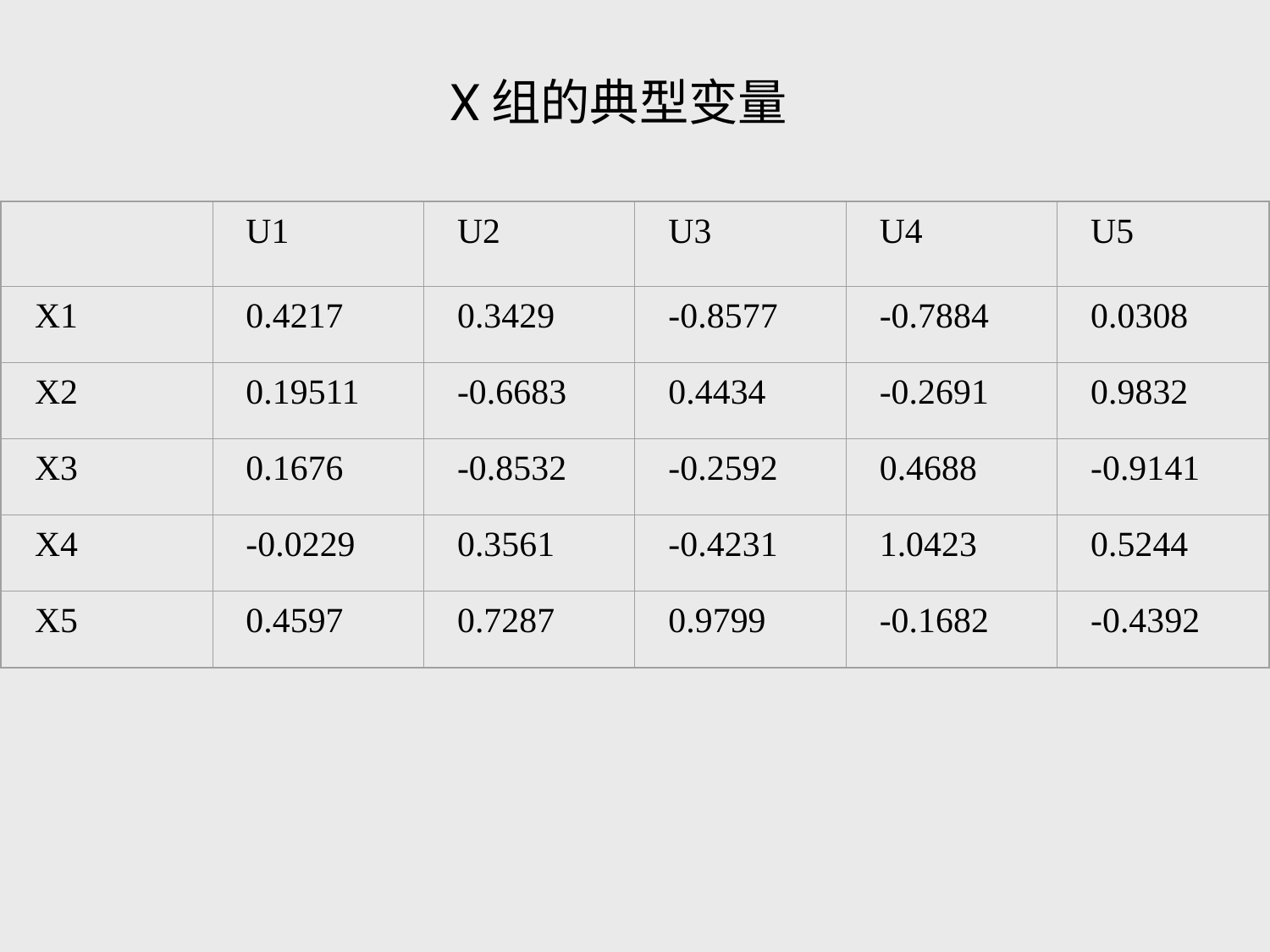

X组的典型变量

U1

U2

U3

U4

U5

X1

0.4217

0.3429

-0.8577

-0.7884

0.0308

X2

0.19511

-0.6683

0.4434

-0.2691

0.9832

X3

0.1676

-0.8532

-0.2592

0.4688

-0.9141

X4

-0.0229

0.3561

-0.4231

1.0423

0.5244

X5

0.4597

0.7287

0.9799

-0.1682

-0.4392

56